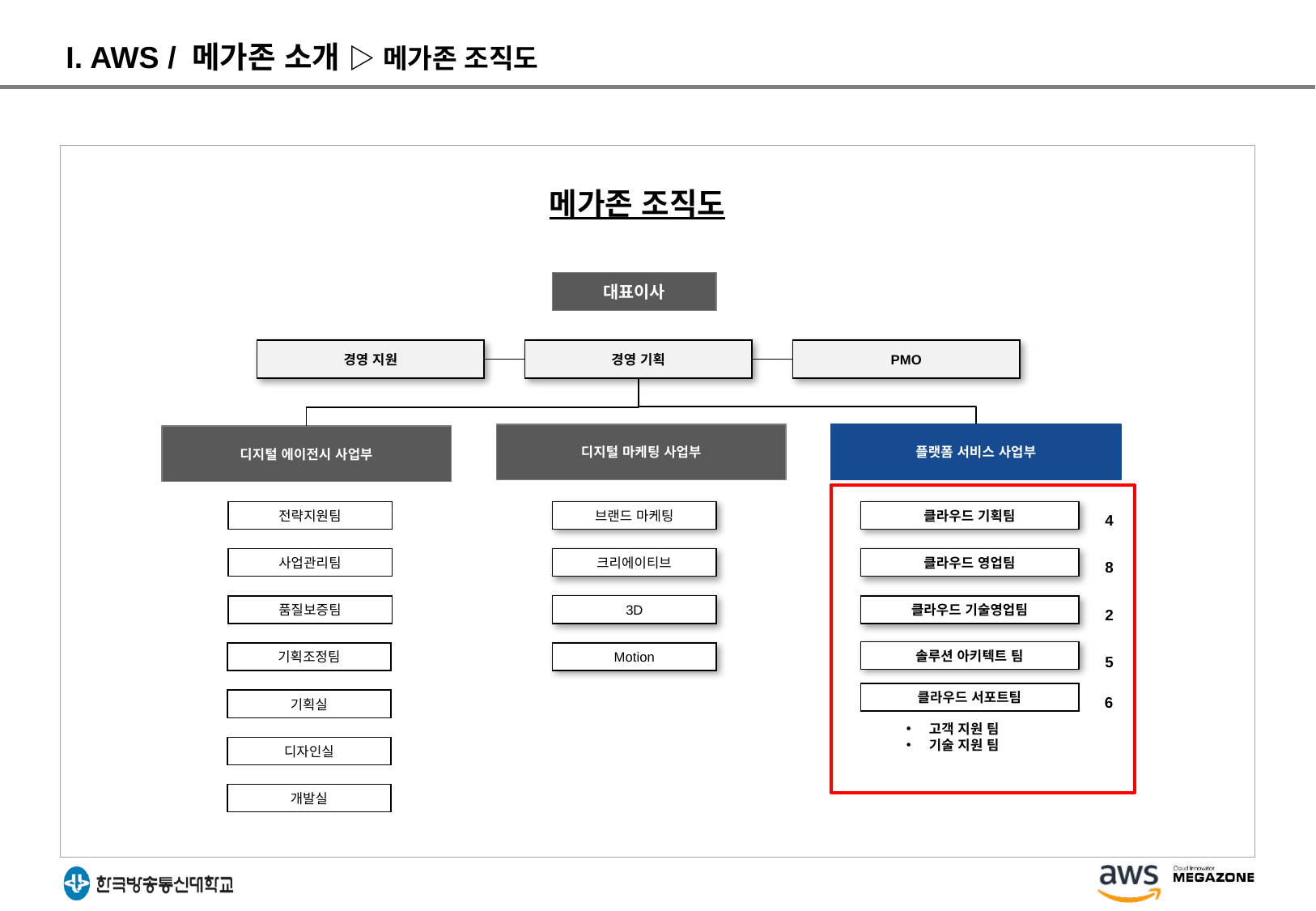

I. AWS / 메가존 소개 ▷ 메가존 조직도
메가존 조직도
대표이사
경영 지원
경영 기획
PMO
디지털 마케팅 사업부
플랫폼 서비스 사업부
디지털 에이전시 사업부

클라우드 기획팀
클라우드 영업팀
클라우드 기술영업팀
솔루션 아키텍트 팀
4
브랜드 마케팅
크리에이티브
전략지원팀
사업관리팀
품질보증팀
기획조정팀
기획실
디자인실
개발실
8
3D
Motion
2
5
6
클라우드 서포트팀
고객 지원 팀
기술 지원 팀